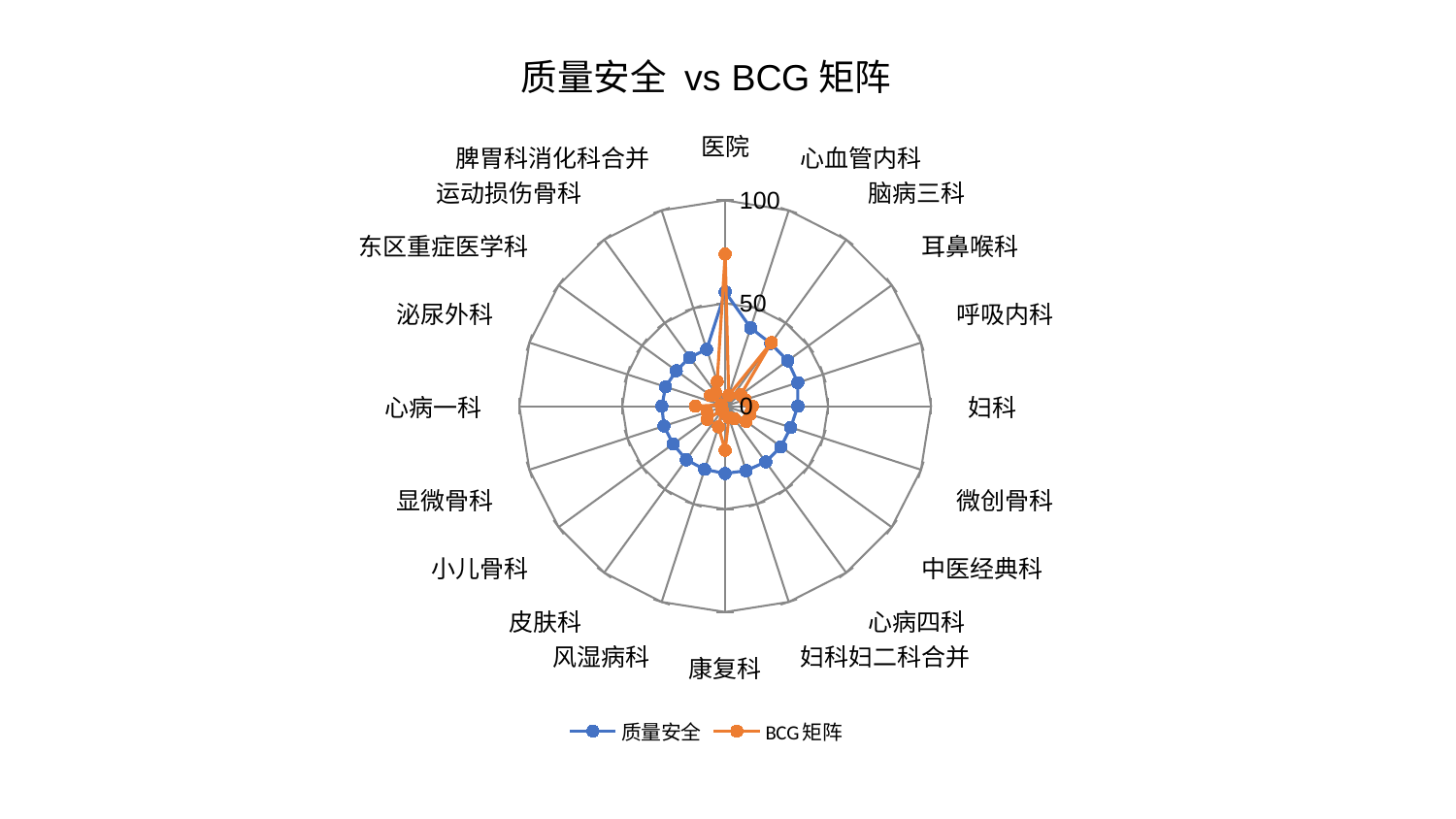

### Chart: 质量安全 vs BCG矩阵

| Category | 质量安全 | BCG矩阵 |
|---|---|---|
| 医院 | 55.53573143003357 | 73.91167455659351 |
| 心血管内科 | 40.010348882490824 | 5.540034780761216 |
| 脑病三科 | 37.67278953642697 | 38.200624603567725 |
| 耳鼻喉科 | 37.54425420958655 | 9.355810941011843 |
| 呼吸内科 | 37.10581469532677 | 10.214639943505071 |
| 妇科 | 35.29941768756632 | 13.156249438531999 |
| 微创骨科 | 33.51220068248155 | 12.732791772193693 |
| 中医经典科 | 33.48598555279222 | 12.629067421584137 |
| 心病四科 | 33.47168228877102 | 7.5744464951824515 |
| 妇科妇二科合并 | 32.93444785575386 | 5.847172042816159 |
| 康复科 | 32.69029301288871 | 21.436446743294795 |
| 风湿病科 | 32.30940075233775 | 10.554886489130029 |
| 皮肤科 | 32.19849866023047 | 2.445001023478731 |
| 小儿骨科 | 31.30901183134036 | 10.818455302998933 |
| 显微骨科 | 31.266453322815018 | 9.287263603927721 |
| 心病一科 | 30.76481410432205 | 14.546639907994628 |
| 泌尿外科 | 30.452797761024005 | 2.054200725100482 |
| 东区重症医学科 | 29.352649953162334 | 8.801652896378428 |
| 运动损伤骨科 | 29.30813133238761 | 7.902986345392542 |
| 脾胃科消化科合并 | 29.021374797837545 | 12.54887935149368 |
11